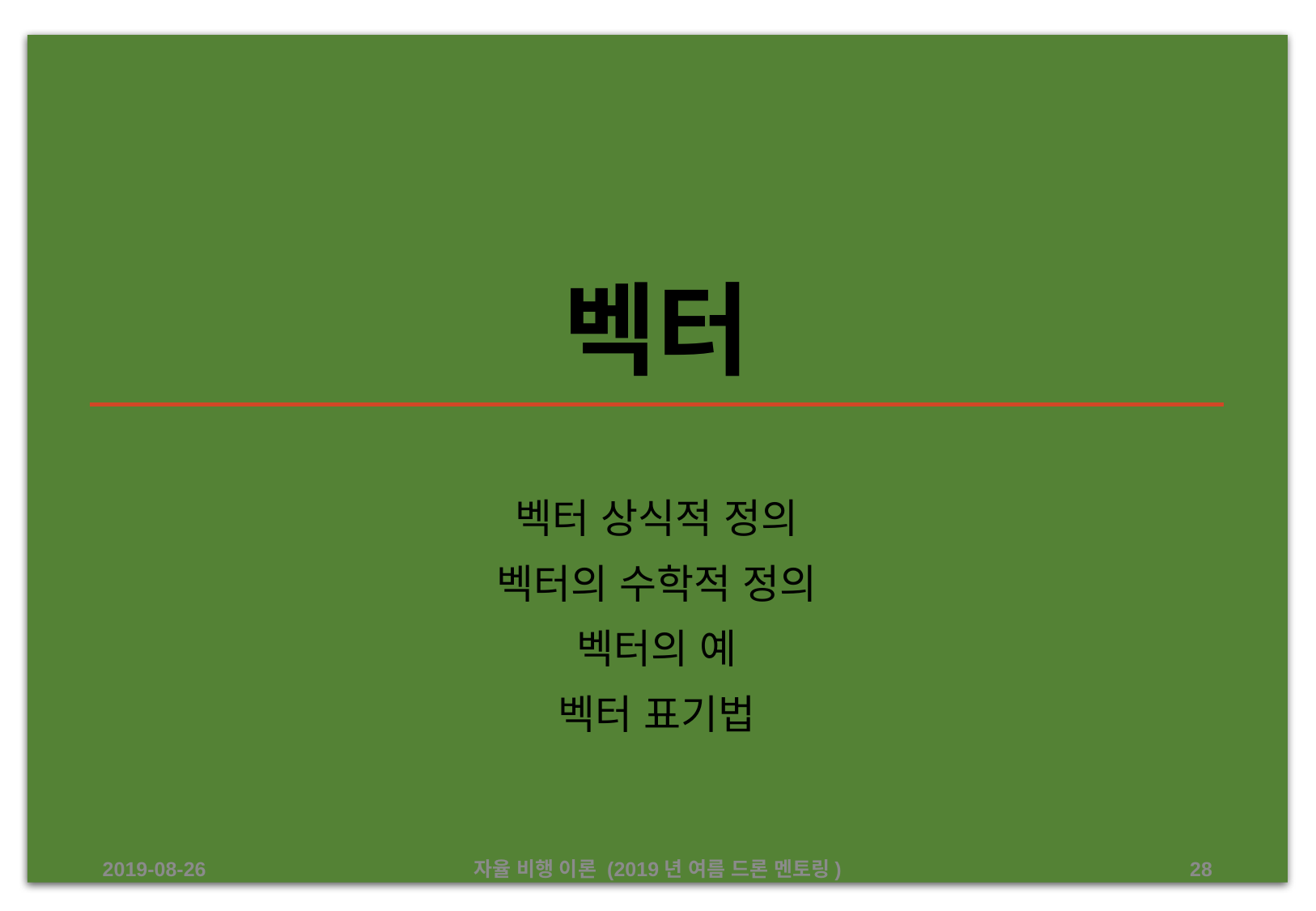

# 벡터
벡터 상식적 정의
벡터의 수학적 정의
벡터의 예
벡터 표기법
2019-08-26
자율 비행 이론 (2019년 여름 드론 멘토링)
28